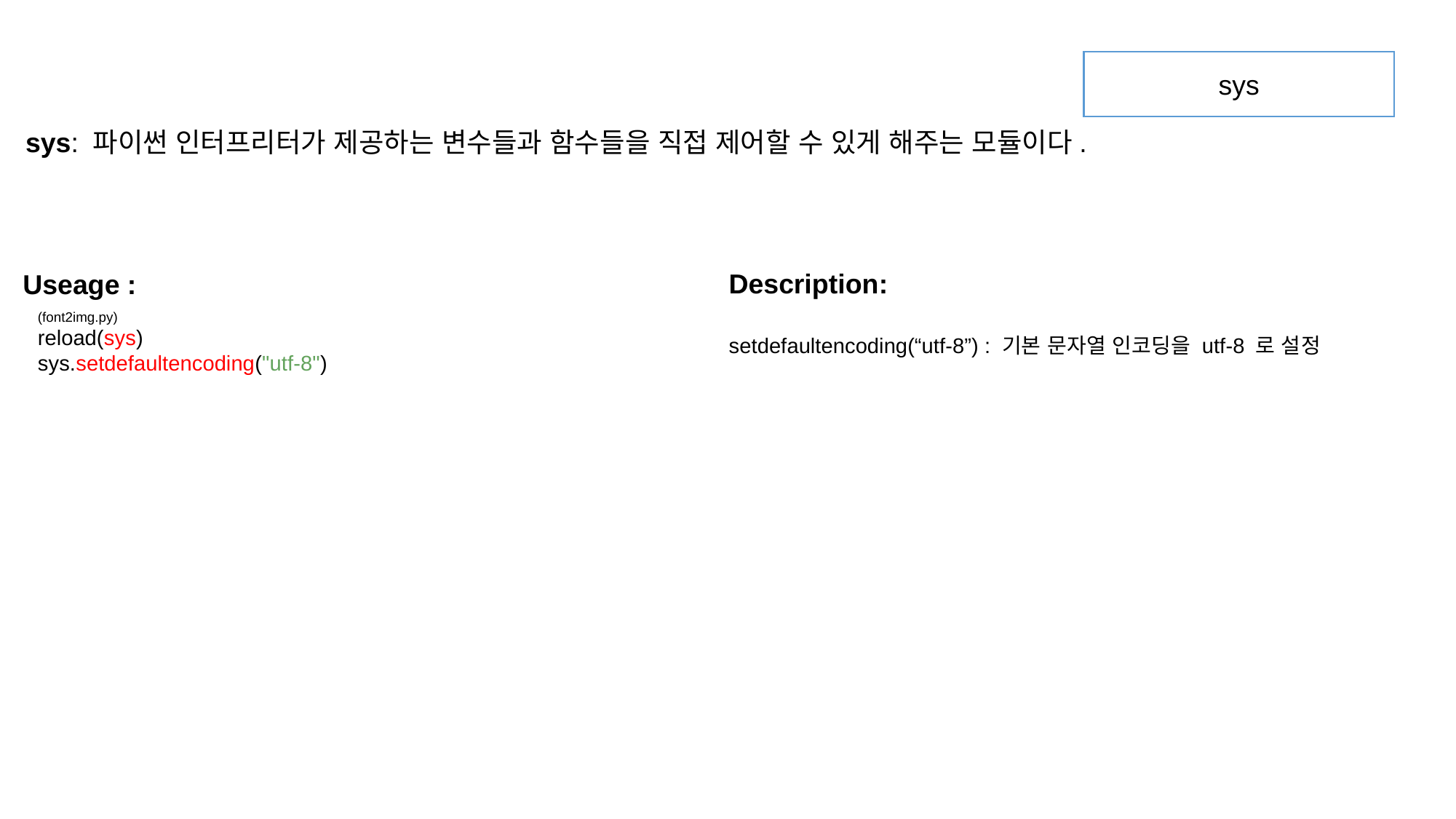

sys
sys: 파이썬 인터프리터가 제공하는 변수들과 함수들을 직접 제어할 수 있게 해주는 모듈이다.

Description:

setdefaultencoding(“utf-8”) : 기본 문자열 인코딩을 utf-8 로 설정
Useage :
(font2img.py)
reload(sys)
sys.setdefaultencoding("utf-8")